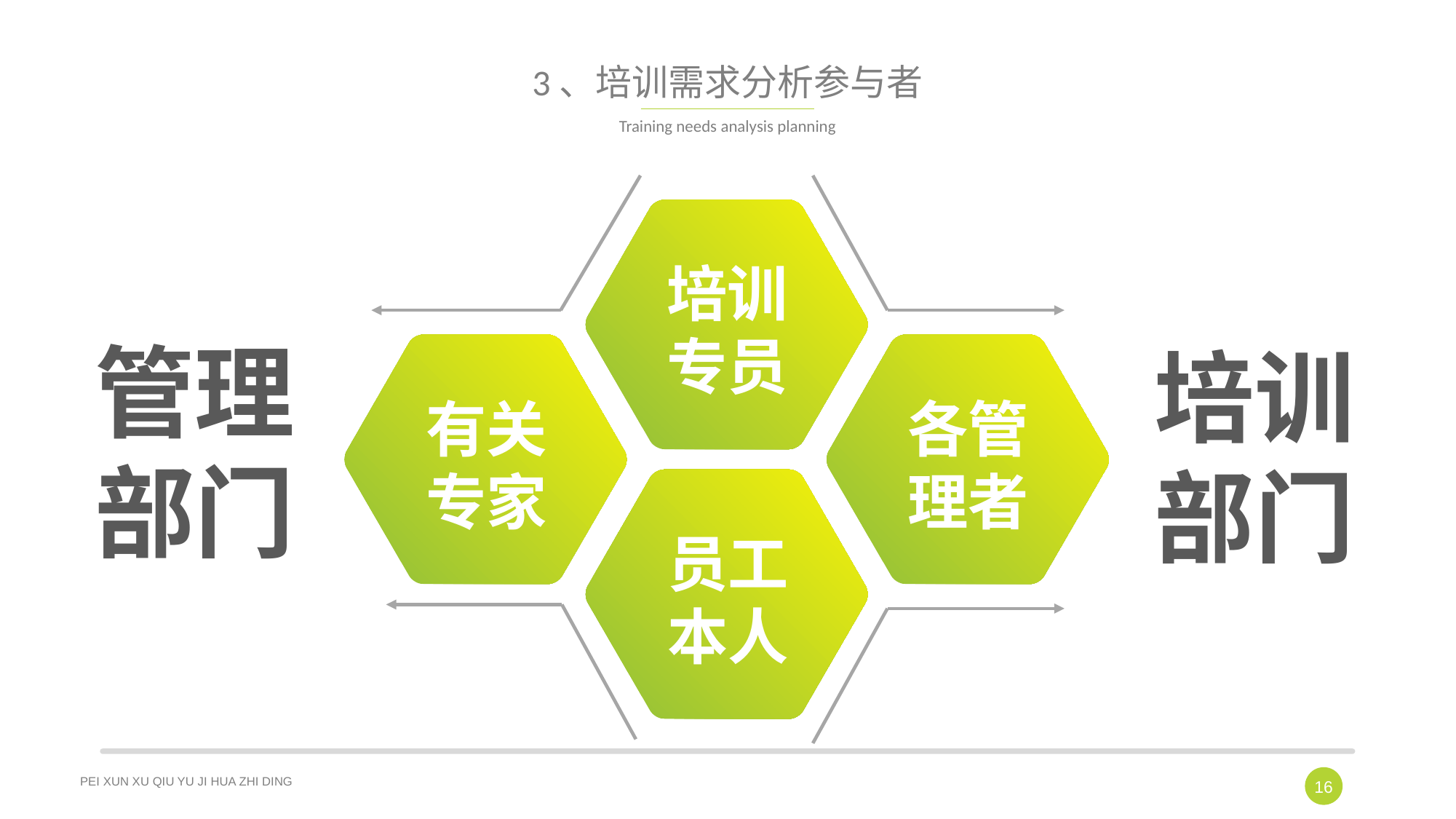

# 3、培训需求分析参与者
Training needs analysis planning

培训
专员
管理
部门
培训部门

各管
理者

有关
专家

员工
本人